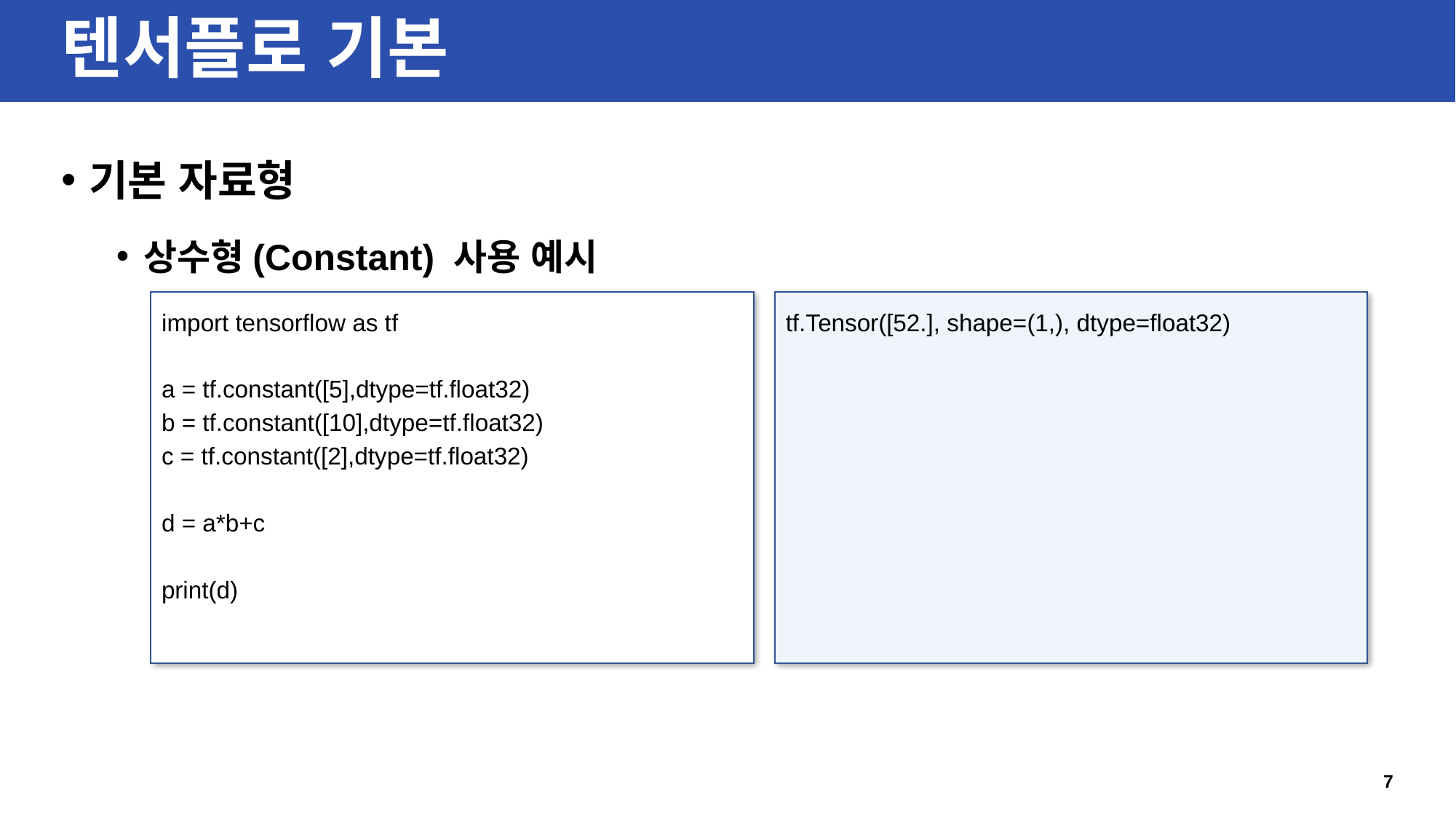

# 텐서플로 기본
기본 자료형
상수형(Constant) 사용 예시

tf.Tensor([52.], shape=(1,), dtype=float32)
import tensorflow as tf

a = tf.constant([5],dtype=tf.float32)
b = tf.constant([10],dtype=tf.float32)
c = tf.constant([2],dtype=tf.float32)

d = a*b+c

print(d)
7